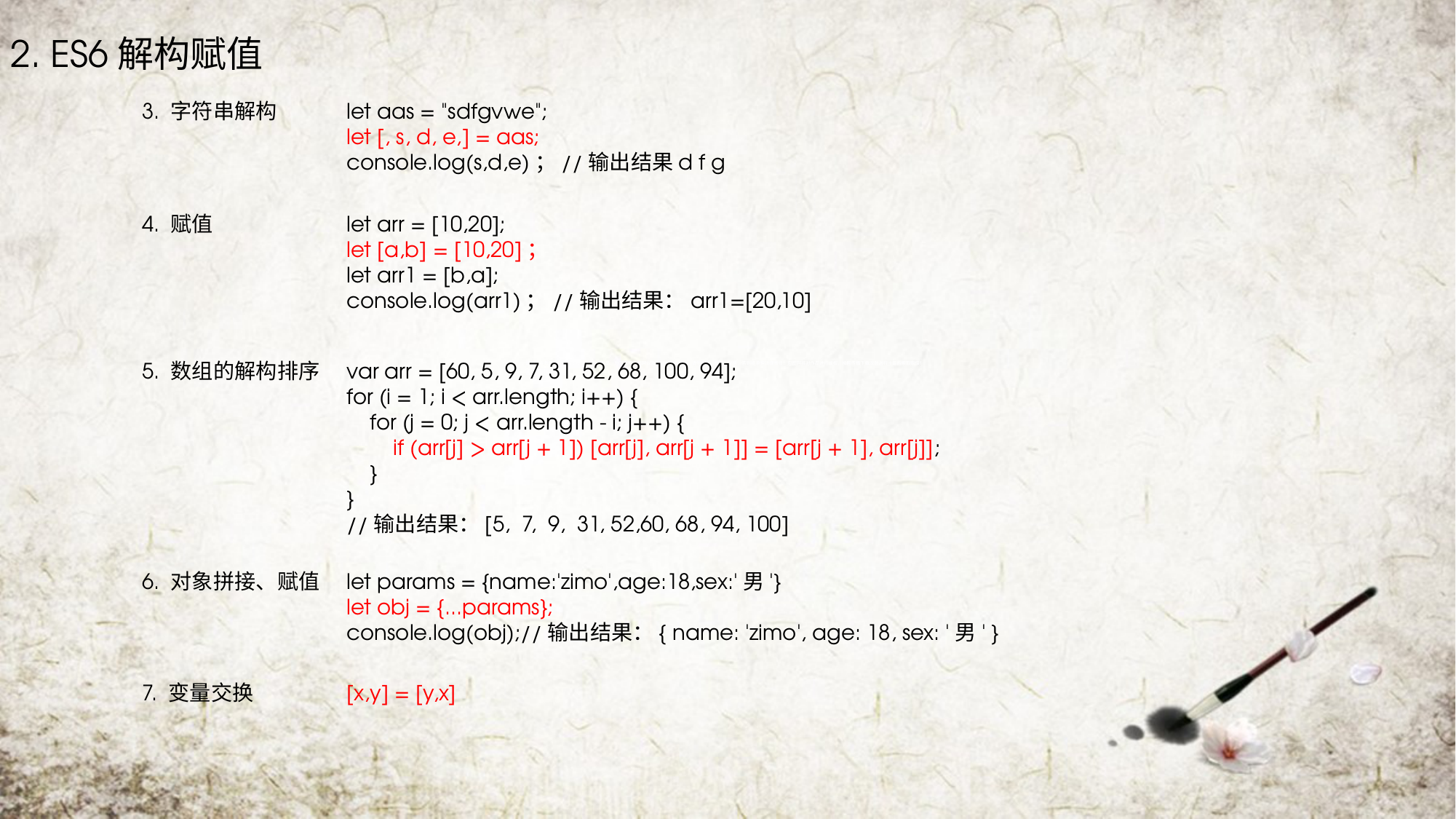

2. ES6解构赋值
3. 字符串解构
let aas = "sdfgvwe";
let [, s, d, e,] = aas;
console.log(s,d,e)；//输出结果d f g
4. 赋值
let arr = [10,20];
let [a,b] = [10,20]；
let arr1 = [b,a];
console.log(arr1)；//输出结果：arr1=[20,10]
5. 数组的解构排序
var arr = [60, 5, 9, 7, 31, 52, 68, 100, 94];
for (i = 1; i < arr.length; i++) {
    for (j = 0; j < arr.length - i; j++) {
        if (arr[j] > arr[j + 1]) [arr[j], arr[j + 1]] = [arr[j + 1], arr[j]];
    }
}
//输出结果：[5,  7,  9,  31, 52,60, 68, 94, 100]
6. 对象拼接、赋值
let params = {name:'zimo',age:18,sex:'男'}
let obj = {...params};
console.log(obj);//输出结果：{ name: 'zimo', age: 18, sex: '男' }
7. 变量交换
[x,y] = [y,x]